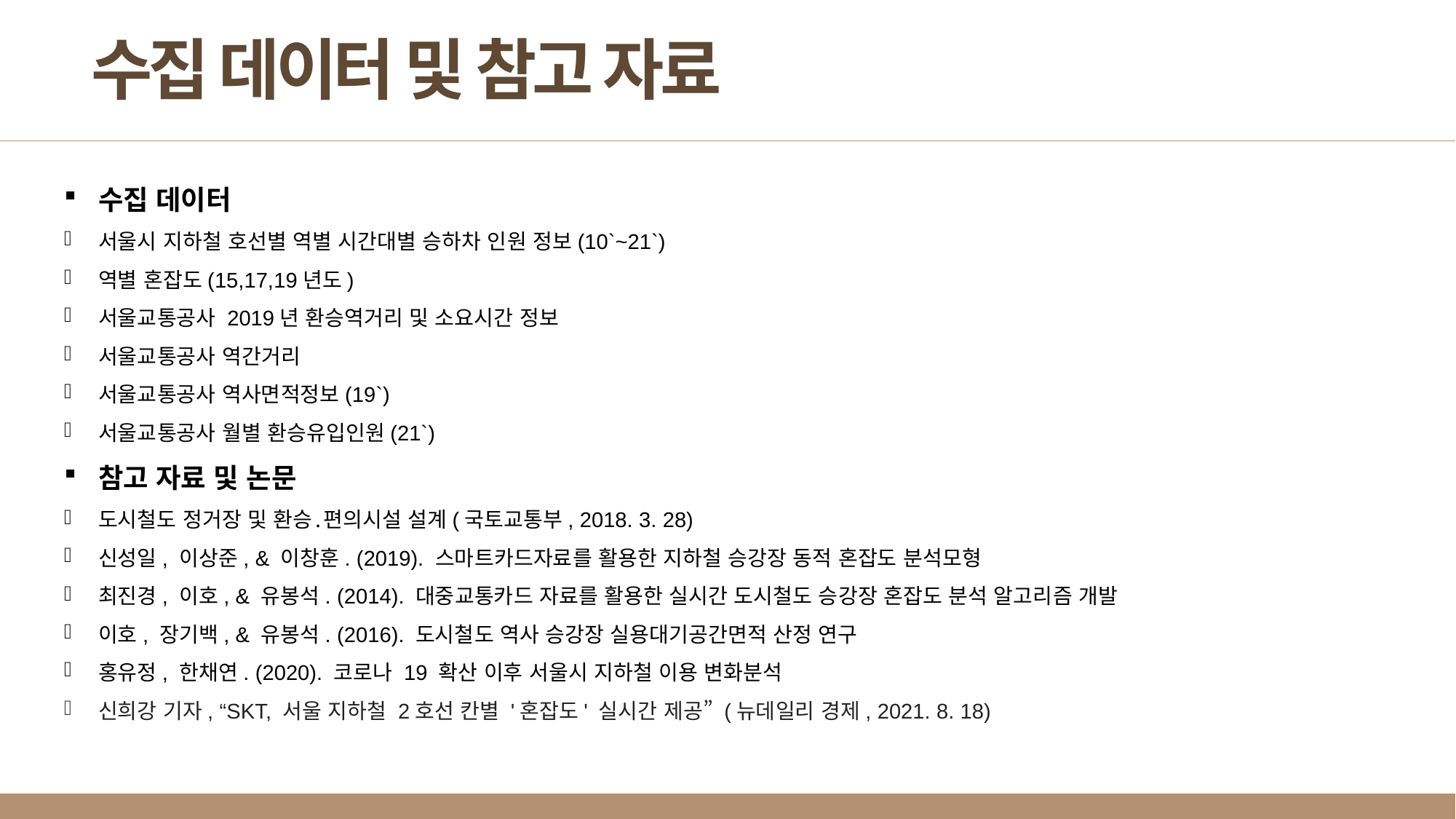

수집 데이터 및 참고 자료

수집 데이터
서울시 지하철 호선별 역별 시간대별 승하차 인원 정보(10`~21`)
역별 혼잡도(15,17,19년도)
서울교통공사 2019년 환승역거리 및 소요시간 정보
서울교통공사 역간거리
서울교통공사 역사면적정보(19`)
서울교통공사 월별 환승유입인원(21`)
참고 자료 및 논문
도시철도 정거장 및 환승․편의시설 설계(국토교통부, 2018. 3. 28)
신성일, 이상준, & 이창훈. (2019). 스마트카드자료를 활용한 지하철 승강장 동적 혼잡도 분석모형
최진경, 이호, & 유봉석. (2014). 대중교통카드 자료를 활용한 실시간 도시철도 승강장 혼잡도 분석 알고리즘 개발
이호, 장기백, & 유봉석. (2016). 도시철도 역사 승강장 실용대기공간면적 산정 연구
홍유정, 한채연. (2020). 코로나 19 확산 이후 서울시 지하철 이용 변화분석
신희강 기자, “SKT, 서울 지하철 2호선 칸별 '혼잡도' 실시간 제공” (뉴데일리 경제, 2021. 8. 18)